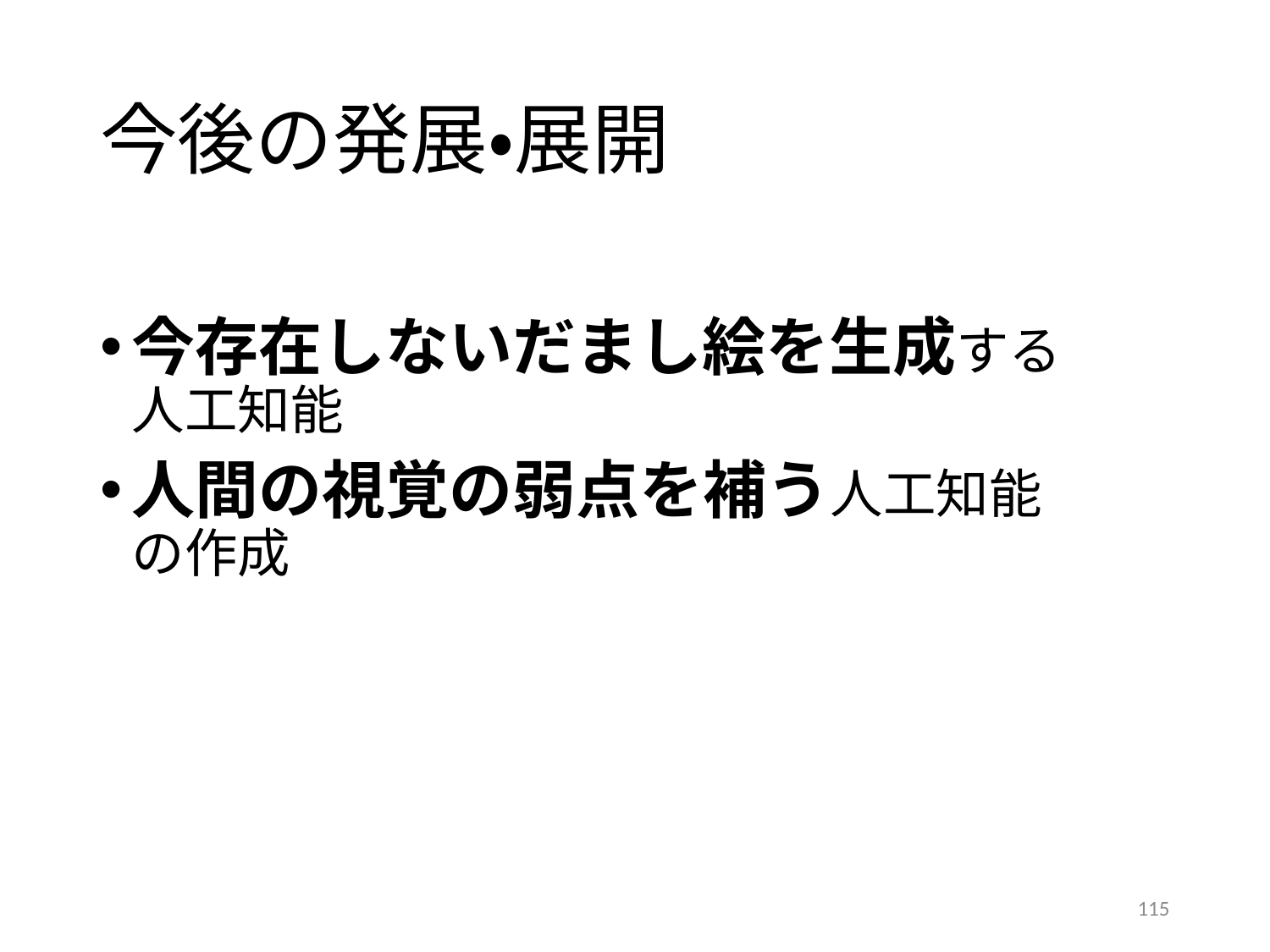

# 今後の発展・展開
今存在しないだまし絵を生成する人工知能
人間の視覚の弱点を補う人工知能の作成

115